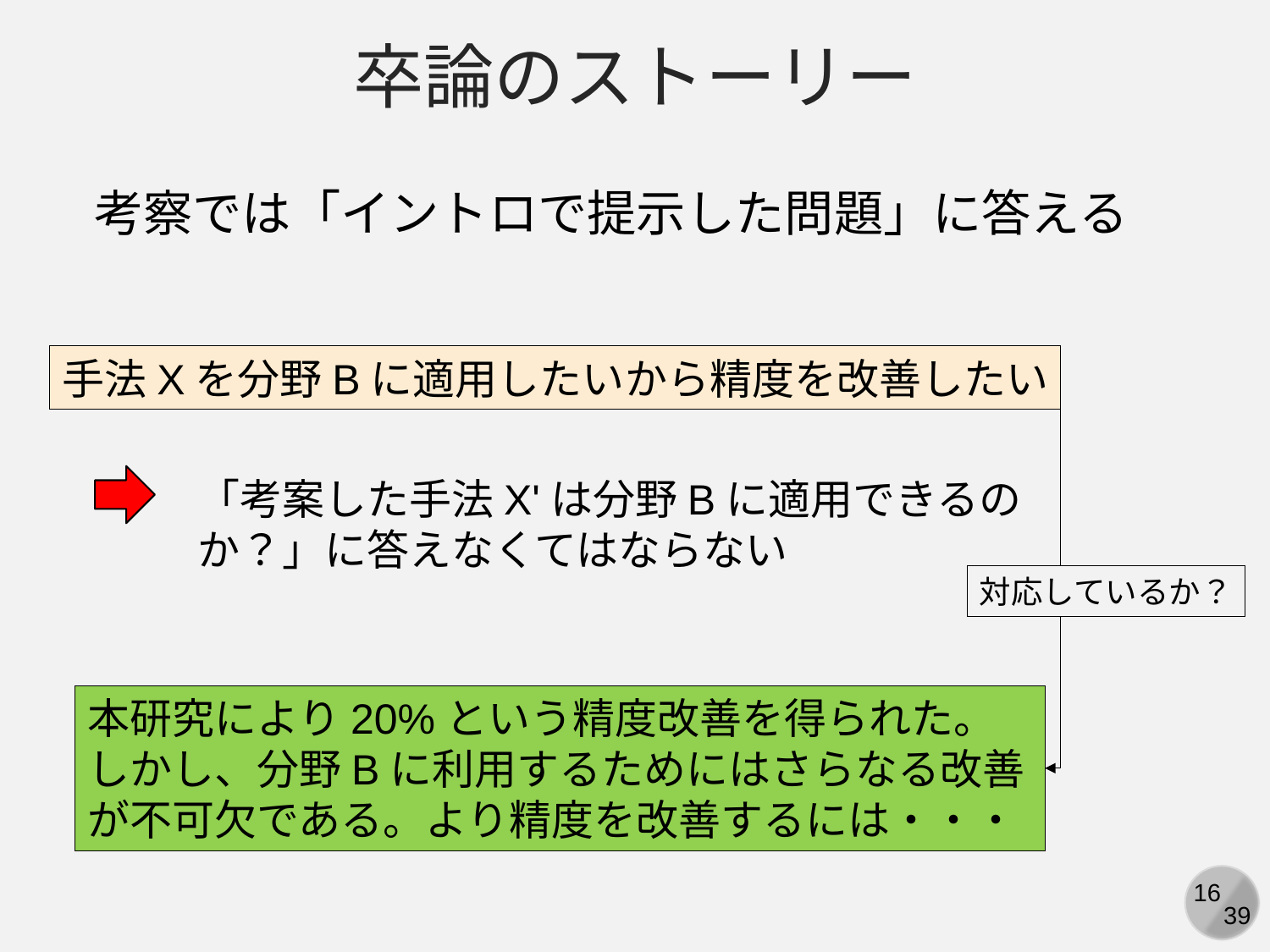

卒論のストーリー
考察では「イントロで提示した問題」に答える
手法Xを分野Bに適用したいから精度を改善したい

「考案した手法X'は分野Bに適用できるのか？」に答えなくてはならない
対応しているか？
本研究により20%という精度改善を得られた。しかし、分野Bに利用するためにはさらなる改善が不可欠である。より精度を改善するには・・・